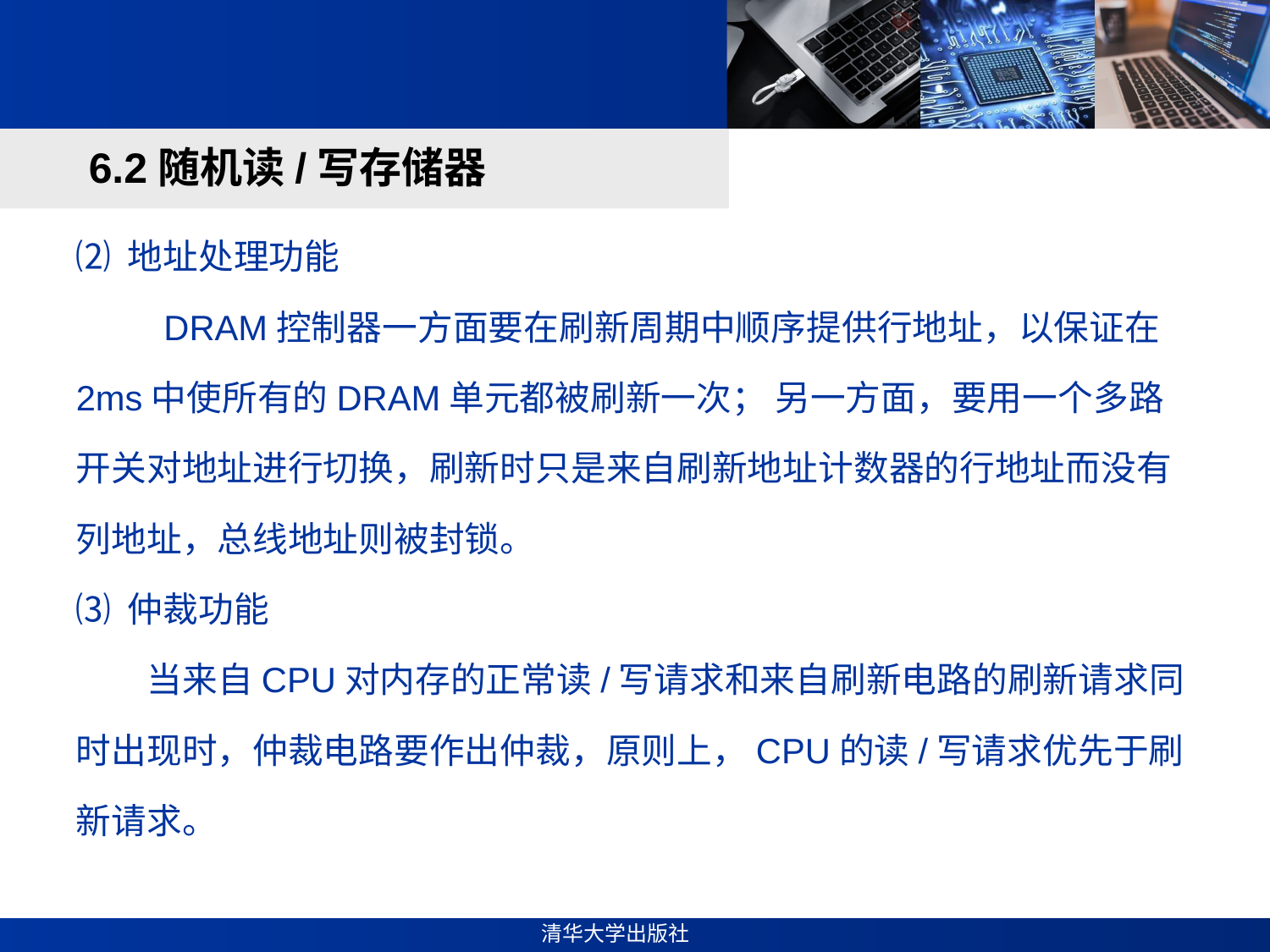

#
6.2随机读/写存储器
⑵ 地址处理功能
         DRAM控制器一方面要在刷新周期中顺序提供行地址，以保证在2ms中使所有的DRAM单元都被刷新一次； 另一方面，要用一个多路开关对地址进行切换，刷新时只是来自刷新地址计数器的行地址而没有列地址，总线地址则被封锁。
⑶ 仲裁功能
        当来自CPU对内存的正常读/写请求和来自刷新电路的刷新请求同时出现时，仲裁电路要作出仲裁，原则上，CPU的读/写请求优先于刷新请求。